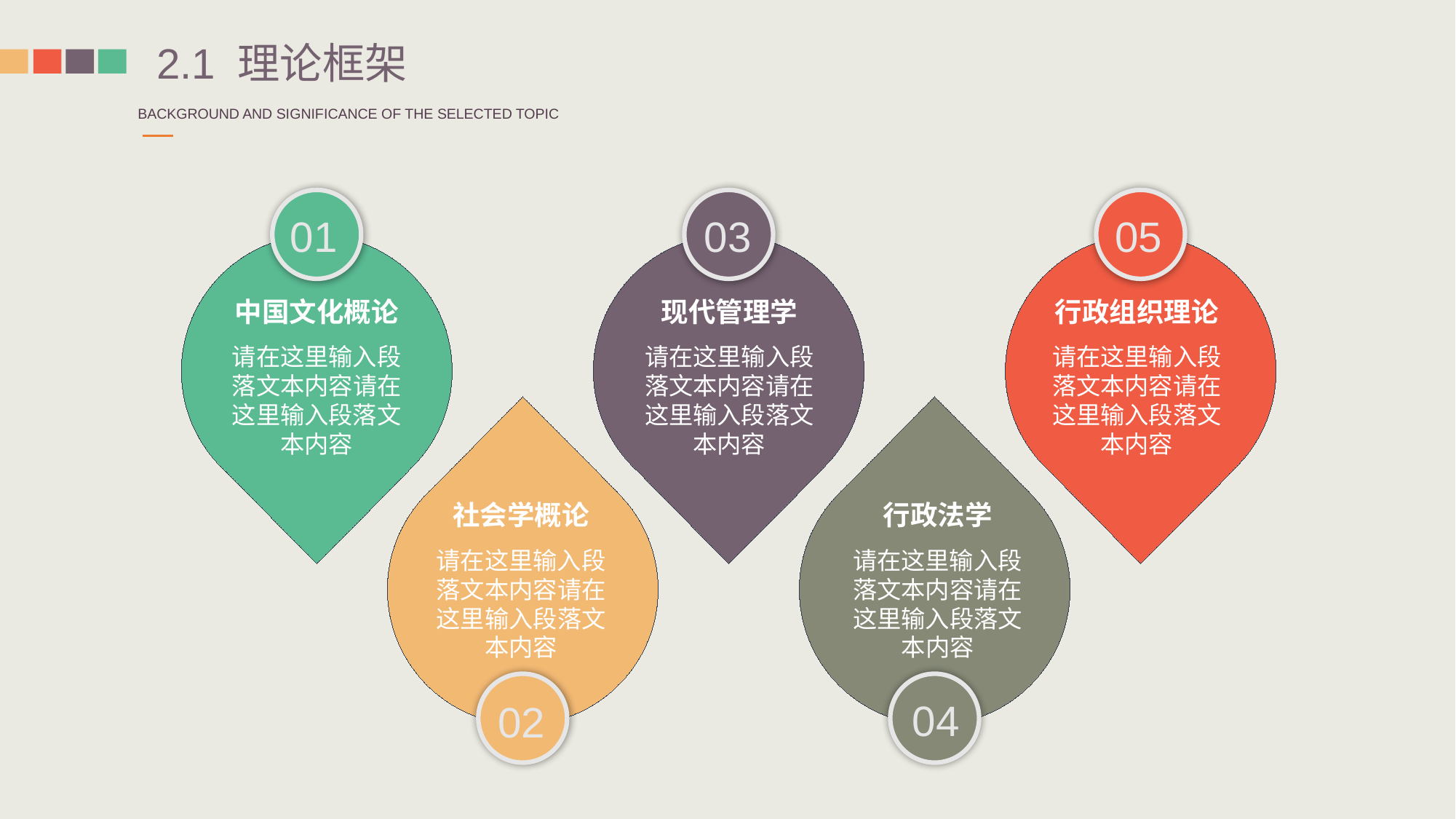

2.1 理论框架
BACKGROUND AND SIGNIFICANCE OF THE SELECTED TOPIC

01

中国文化概论
请在这里输入段落文本内容请在这里输入段落文本内容

03

现代管理学
请在这里输入段落文本内容请在这里输入段落文本内容

05

行政组织理论
请在这里输入段落文本内容请在这里输入段落文本内容

社会学概论
请在这里输入段落文本内容请在这里输入段落文本内容

02

行政法学
请在这里输入段落文本内容请在这里输入段落文本内容

04